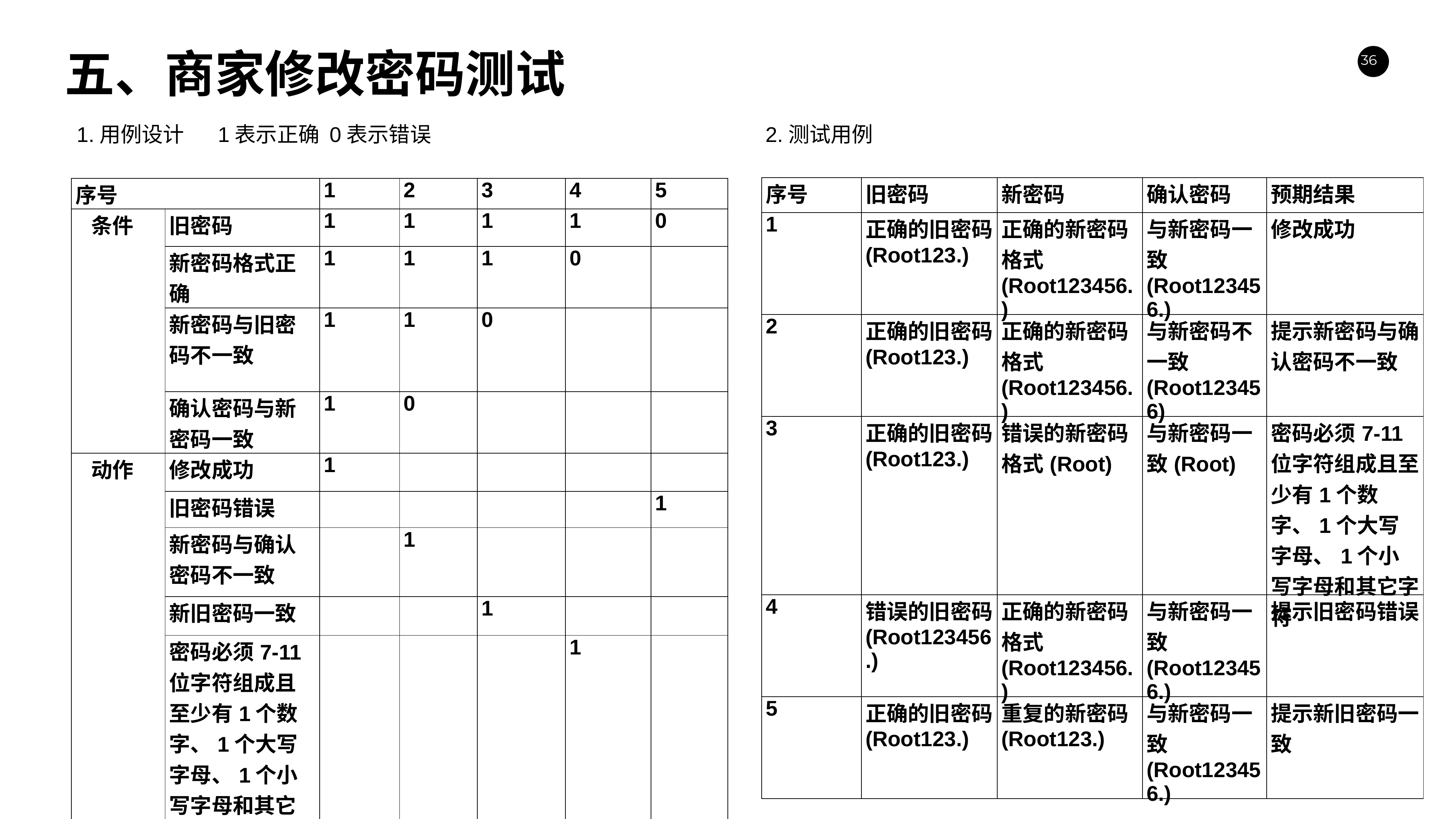

五、商家修改密码测试
1.用例设计      1表示正确 0表示错误
2.测试用例
| 序号 | 旧密码 | 新密码 | 确认密码 | 预期结果 |
| --- | --- | --- | --- | --- |
| 1 | 正确的旧密码(Root123.) | 正确的新密码格式(Root123456.) | 与新密码一致(Root123456.) | 修改成功 |
| 2 | 正确的旧密码(Root123.) | 正确的新密码格式(Root123456.) | 与新密码不一致(Root123456) | 提示新密码与确认密码不一致 |
| 3 | 正确的旧密码(Root123.) | 错误的新密码格式(Root) | 与新密码一致(Root) | 密码必须7-11位字符组成且至少有1个数字、1个大写字母、1个小写字母和其它字符 |
| 4 | 错误的旧密码(Root123456.) | 正确的新密码格式(Root123456.) | 与新密码一致(Root123456.) | 提示旧密码错误 |
| 5 | 正确的旧密码(Root123.) | 重复的新密码(Root123.) | 与新密码一致(Root123456.) | 提示新旧密码一致 |
| 序号 |  | 1 | 2 | 3 | 4 | 5 |
| --- | --- | --- | --- | --- | --- | --- |
| 条件 | 旧密码 | 1 | 1 | 1 | 1 | 0 |
|  | 新密码格式正确 | 1 | 1 | 1 | 0 |  |
|  | 新密码与旧密码不一致 | 1 | 1 | 0 |  |  |
|  | 确认密码与新密码一致 | 1 | 0 |  |  |  |
| 动作 | 修改成功 | 1 |  |  |  |  |
|  | 旧密码错误 |  |  |  |  | 1 |
|  | 新密码与确认密码不一致 |  | 1 |  |  |  |
|  | 新旧密码一致 |  |  | 1 |  |  |
|  | 密码必须7-11位字符组成且至少有1个数字、1个大写字母、1个小写字母和其它字符 |  |  |  | 1 |  |
LEARN MORE